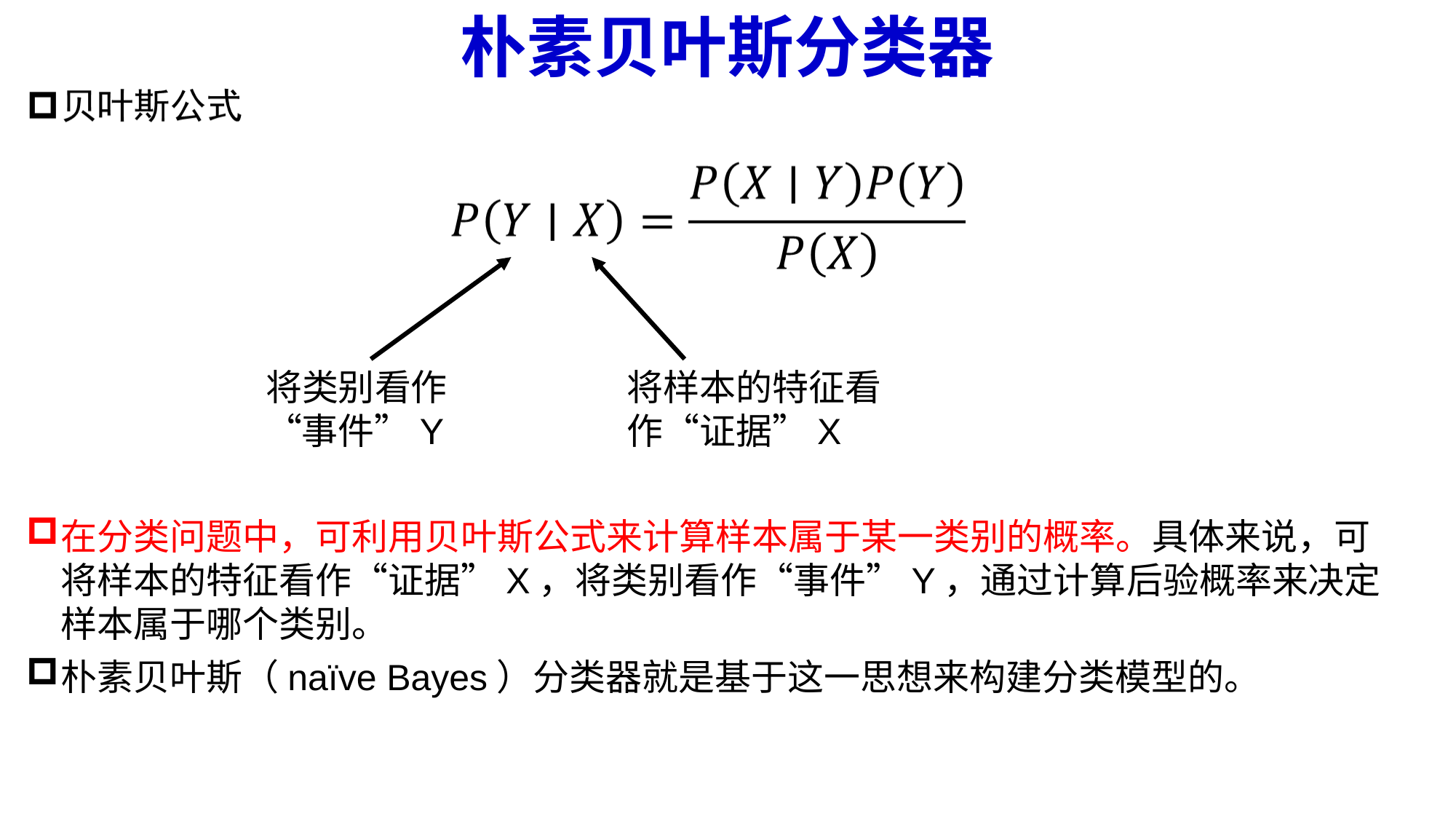

朴素贝叶斯分类器

将类别看作“事件”Y
将样本的特征看作“证据”X
在分类问题中，可利用贝叶斯公式来计算样本属于某一类别的概率。具体来说，可将样本的特征看作“证据”X，将类别看作“事件”Y，通过计算后验概率来决定样本属于哪个类别。
朴素贝叶斯（naïve Bayes）分类器就是基于这一思想来构建分类模型的。